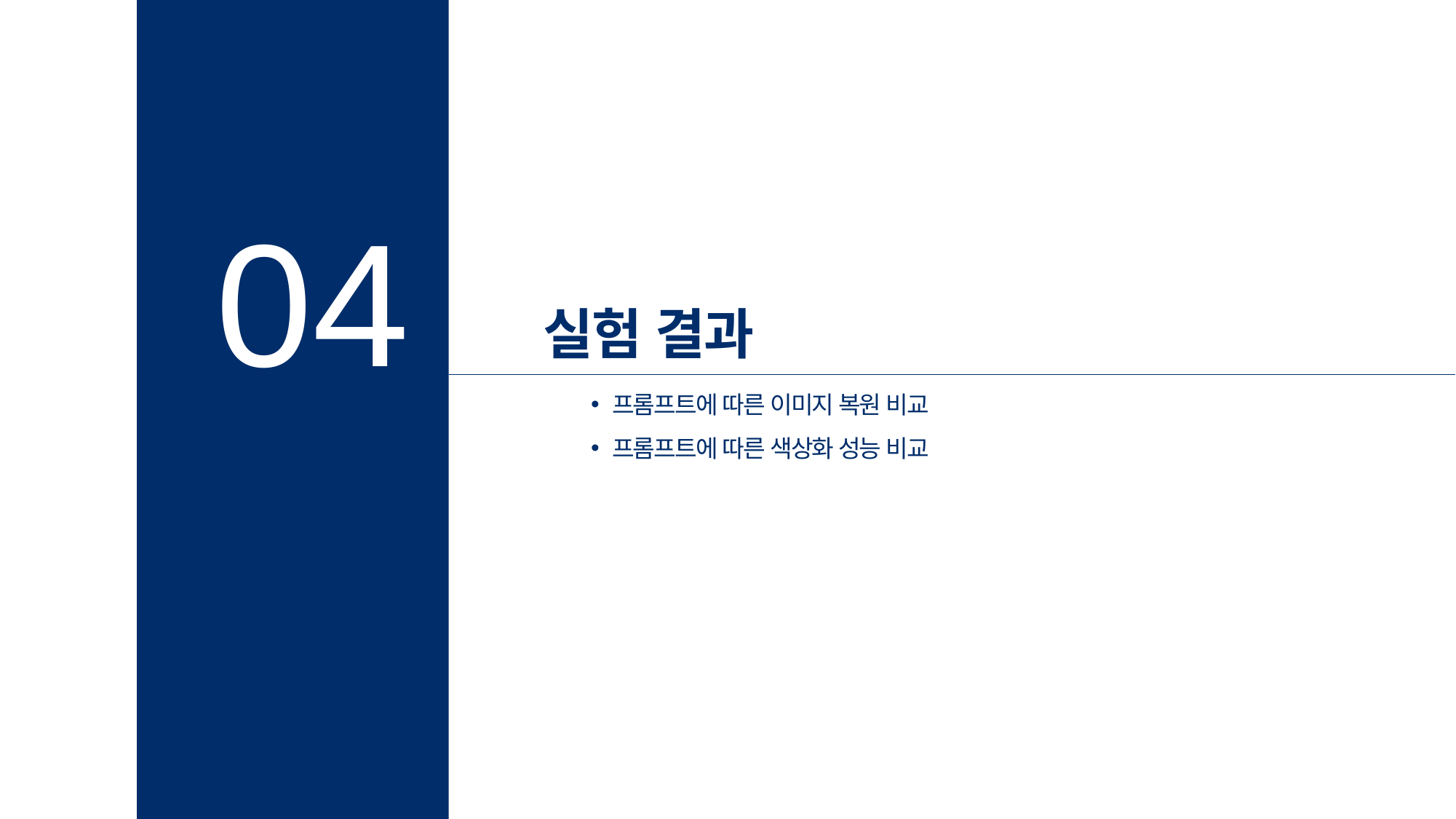

04
실험 결과

프롬프트에 따른 이미지 복원 비교
프롬프트에 따른 색상화 성능 비교